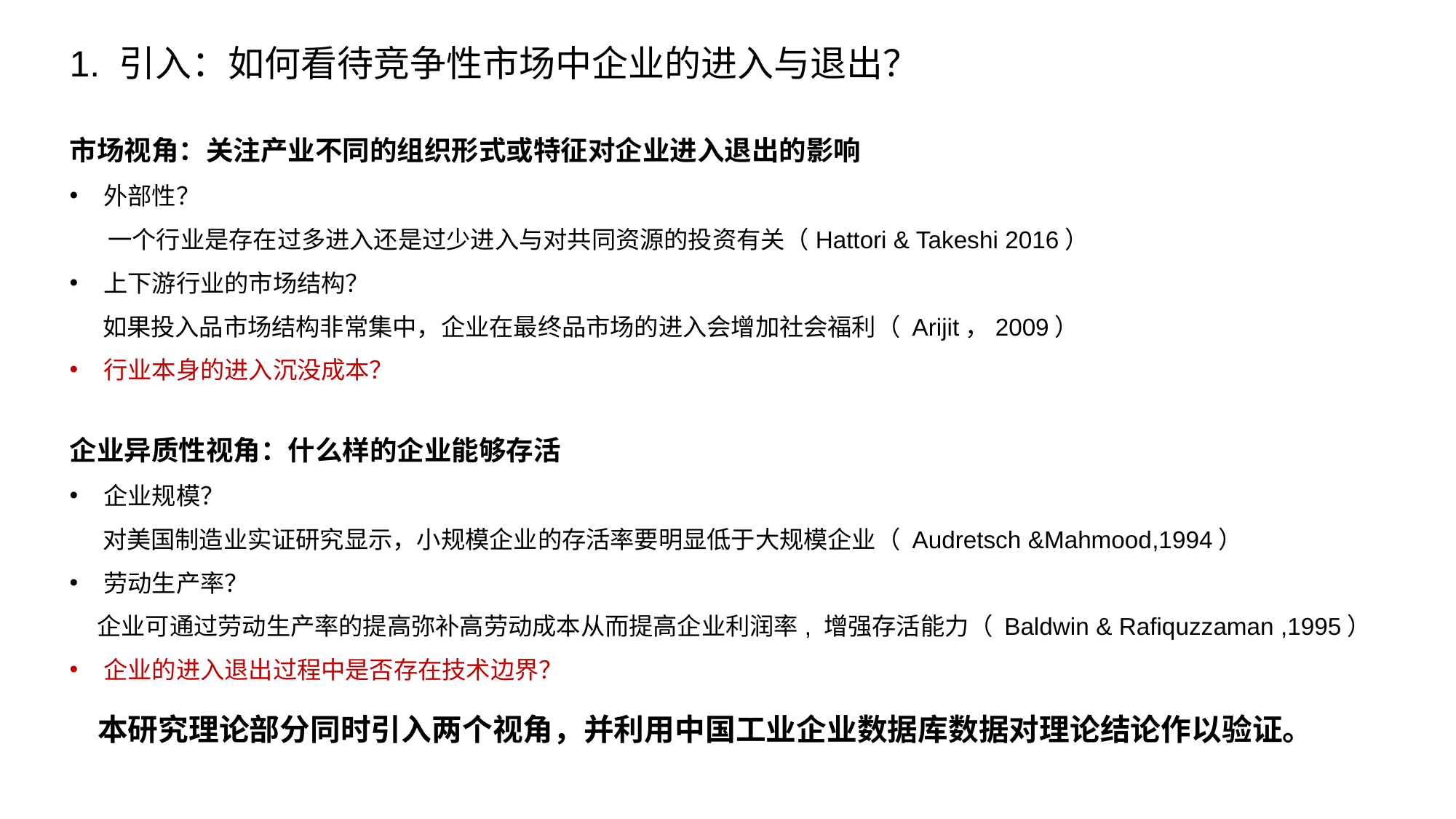

1. 引入：如何看待竞争性市场中企业的进入与退出？

市场视角：关注产业不同的组织形式或特征对企业进入退出的影响
外部性？
      一个行业是存在过多进入还是过少进入与对共同资源的投资有关（Hattori & Takeshi 2016）
上下游行业的市场结构？
     如果投入品市场结构非常集中，企业在最终品市场的进入会增加社会福利（ Arijit，2009）
行业本身的进入沉没成本？

企业异质性视角：什么样的企业能够存活
企业规模？
     对美国制造业实证研究显示，小规模企业的存活率要明显低于大规模企业（ Audretsch &Mahmood,1994）
劳动生产率？
    企业可通过劳动生产率的提高弥补高劳动成本从而提高企业利润率, 增强存活能力（ Baldwin & Rafiquzzaman ,1995）
企业的进入退出过程中是否存在技术边界？
本研究理论部分同时引入两个视角，并利用中国工业企业数据库数据对理论结论作以验证。